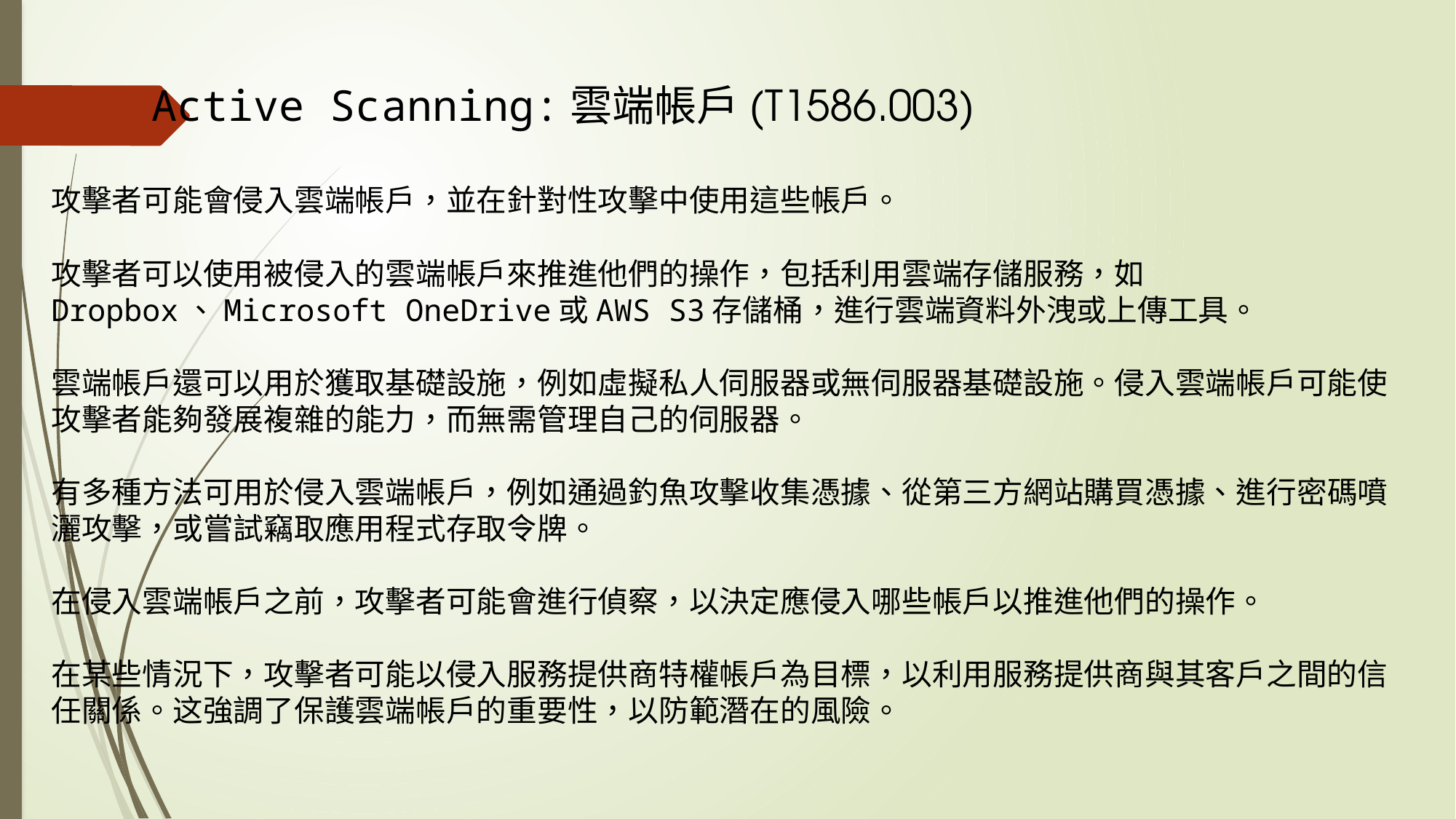

Active Scanning:雲端帳戶(T1586.003)
攻擊者可能會侵入雲端帳戶，並在針對性攻擊中使用這些帳戶。

攻擊者可以使用被侵入的雲端帳戶來推進他們的操作，包括利用雲端存儲服務，如Dropbox、Microsoft OneDrive或AWS S3存儲桶，進行雲端資料外洩或上傳工具。

雲端帳戶還可以用於獲取基礎設施，例如虛擬私人伺服器或無伺服器基礎設施。侵入雲端帳戶可能使攻擊者能夠發展複雜的能力，而無需管理自己的伺服器。

有多種方法可用於侵入雲端帳戶，例如通過釣魚攻擊收集憑據、從第三方網站購買憑據、進行密碼噴灑攻擊，或嘗試竊取應用程式存取令牌。

在侵入雲端帳戶之前，攻擊者可能會進行偵察，以決定應侵入哪些帳戶以推進他們的操作。

在某些情況下，攻擊者可能以侵入服務提供商特權帳戶為目標，以利用服務提供商與其客戶之間的信任關係。这強調了保護雲端帳戶的重要性，以防範潛在的風險。